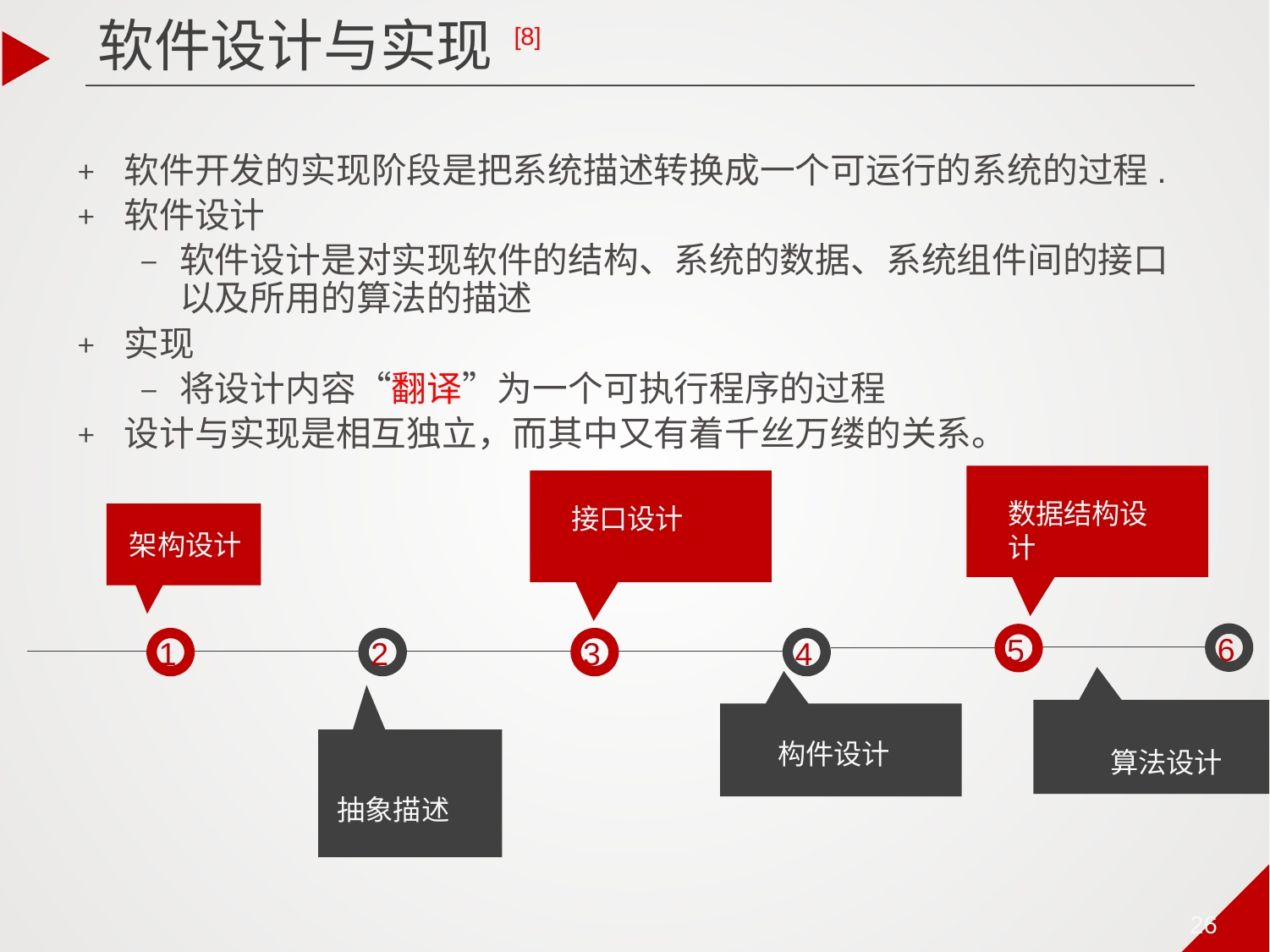

# 软件设计与实现 [8]

软件开发的实现阶段是把系统描述转换成一个可运行的系统的过程.
软件设计
软件设计是对实现软件的结构、系统的数据、系统组件间的接口以及所用的算法的描述
实现
将设计内容“翻译”为一个可执行程序的过程
设计与实现是相互独立，而其中又有着千丝万缕的关系。

数据结构设计
接口设计

架构设计
6
5
1
2
3
4

构件设计
算法设计
抽象描述